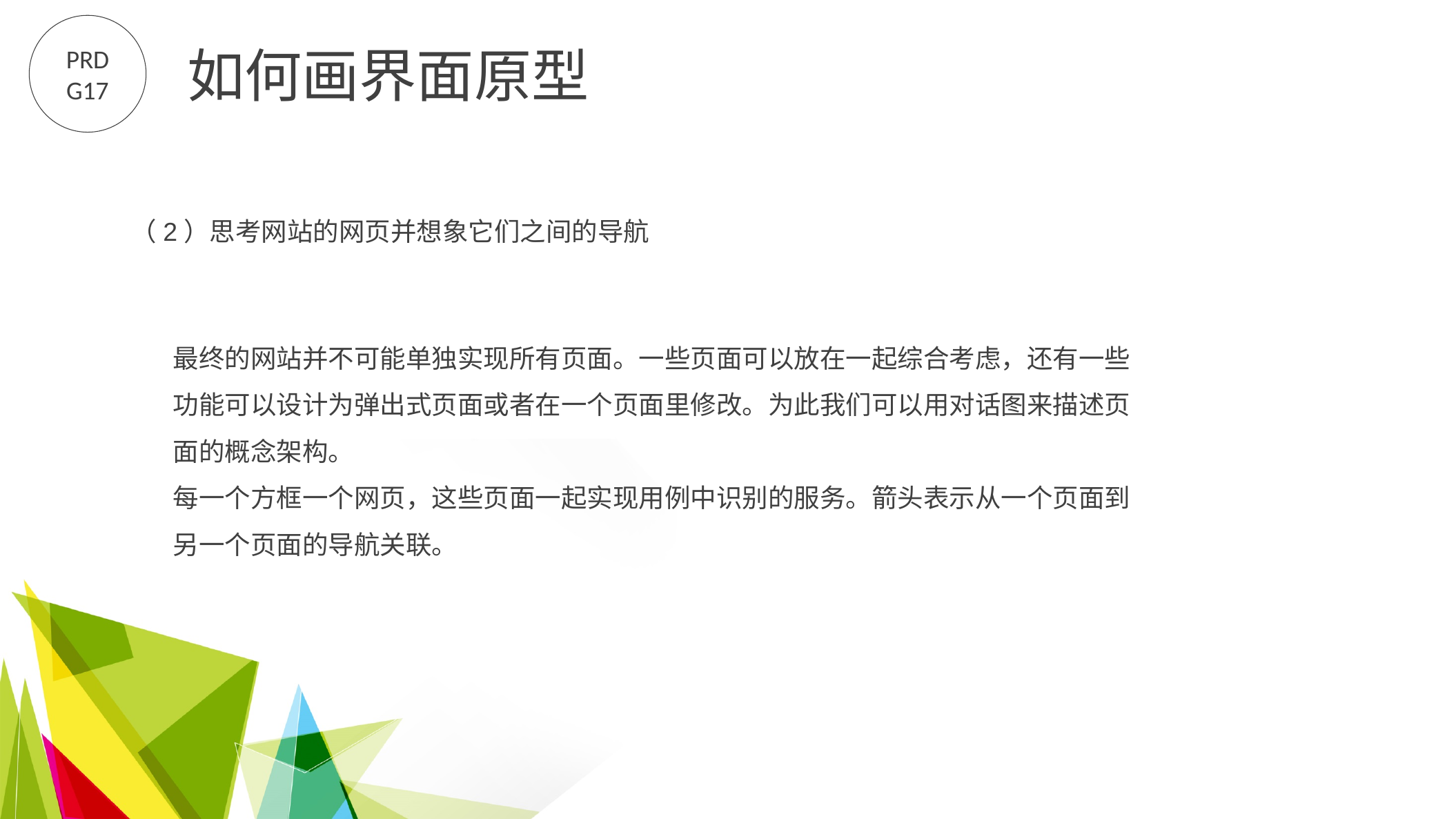

PRD
G17
如何画界面原型
（2）思考网站的网页并想象它们之间的导航
最终的网站并不可能单独实现所有页面。一些页面可以放在一起综合考虑，还有一些功能可以设计为弹出式页面或者在一个页面里修改。为此我们可以用对话图来描述页面的概念架构。
每一个方框一个网页，这些页面一起实现用例中识别的服务。箭头表示从一个页面到另一个页面的导航关联。